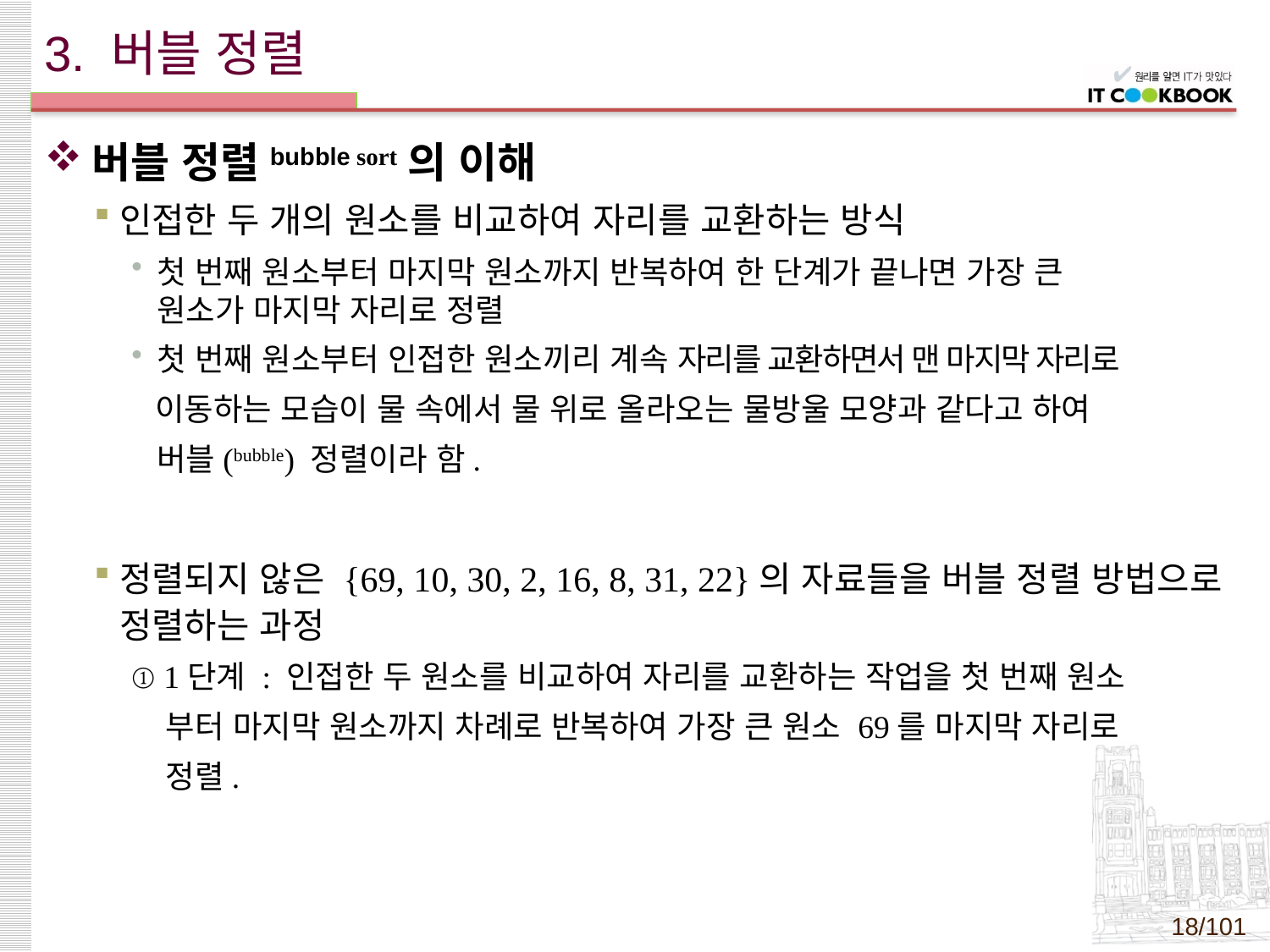

# 3. 버블 정렬
버블 정렬bubble sort의 이해
인접한 두 개의 원소를 비교하여 자리를 교환하는 방식
첫 번째 원소부터 마지막 원소까지 반복하여 한 단계가 끝나면 가장 큰
원소가 마지막 자리로 정렬
첫 번째 원소부터 인접한 원소끼리 계속 자리를 교환하면서 맨 마지막 자리로
  이동하는 모습이 물 속에서 물 위로 올라오는 물방울 모양과 같다고 하여
  버블(bubble) 정렬이라 함.

정렬되지 않은 {69, 10, 30, 2, 16, 8, 31, 22}의 자료들을 버블 정렬 방법으로 정렬하는 과정
① 1단계 : 인접한 두 원소를 비교하여 자리를 교환하는 작업을 첫 번째 원소
   부터 마지막 원소까지 차례로 반복하여 가장 큰 원소 69를 마지막 자리로
   정렬.